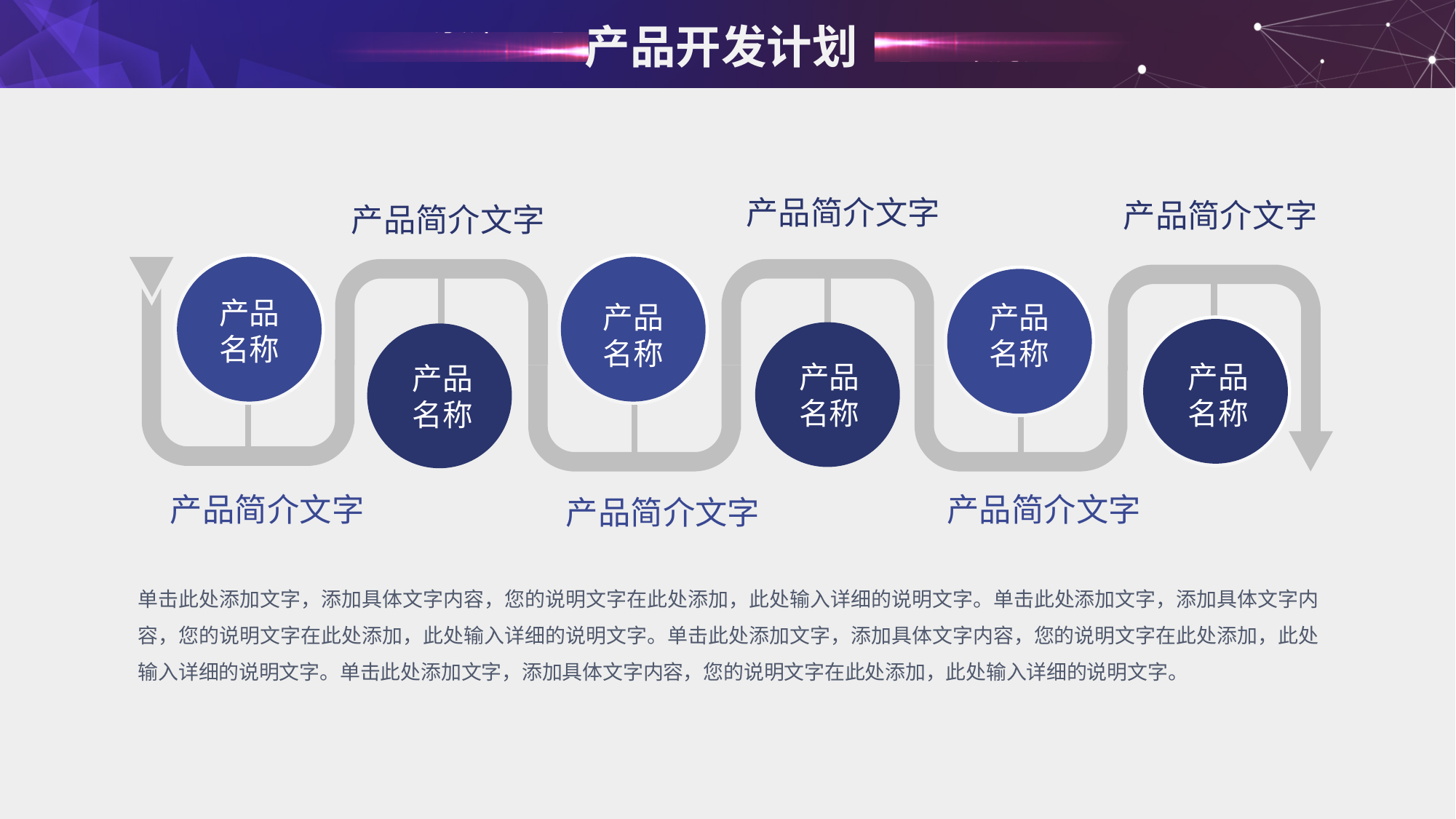

产品开发计划
产品简介文字
产品简介文字
产品简介文字

产品
名称

产品
名称
产品
名称

产品
名称
产品
名称
产品
名称

产品简介文字
产品简介文字
产品简介文字
单击此处添加文字，添加具体文字内容，您的说明文字在此处添加，此处输入详细的说明文字。单击此处添加文字，添加具体文字内容，您的说明文字在此处添加，此处输入详细的说明文字。单击此处添加文字，添加具体文字内容，您的说明文字在此处添加，此处输入详细的说明文字。单击此处添加文字，添加具体文字内容，您的说明文字在此处添加，此处输入详细的说明文字。
延迟付